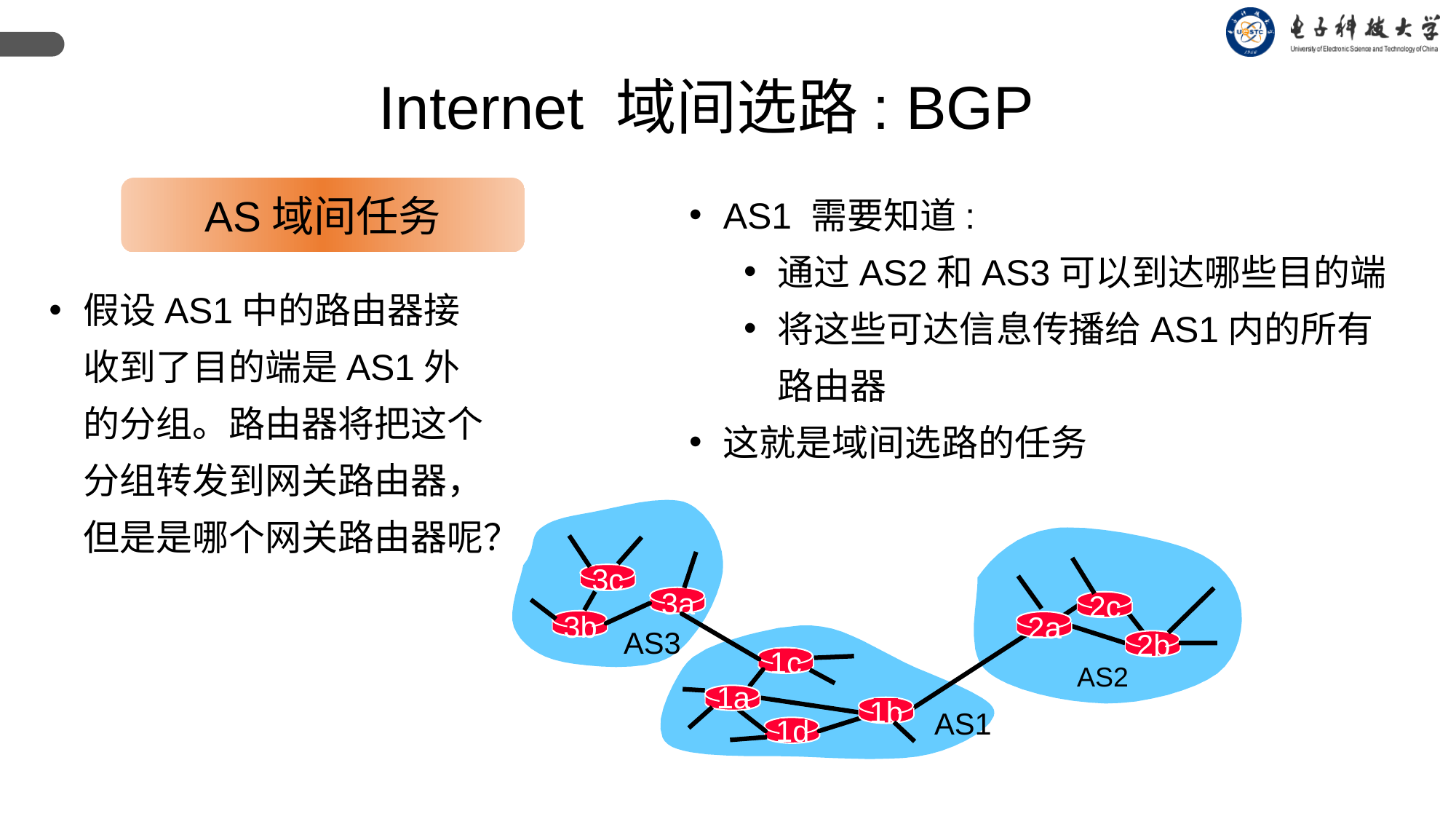

Internet 域间选路: BGP
AS1 需要知道:
通过AS2和AS3可以到达哪些目的端
将这些可达信息传播给AS1内的所有路由器
这就是域间选路的任务
AS域间任务
假设AS1中的路由器接收到了目的端是AS1外的分组。路由器将把这个分组转发到网关路由器，但是是哪个网关路由器呢？

3c

3a
2c

3b

2a

AS3
2b

1c

AS2

1a

1b

AS1
1d